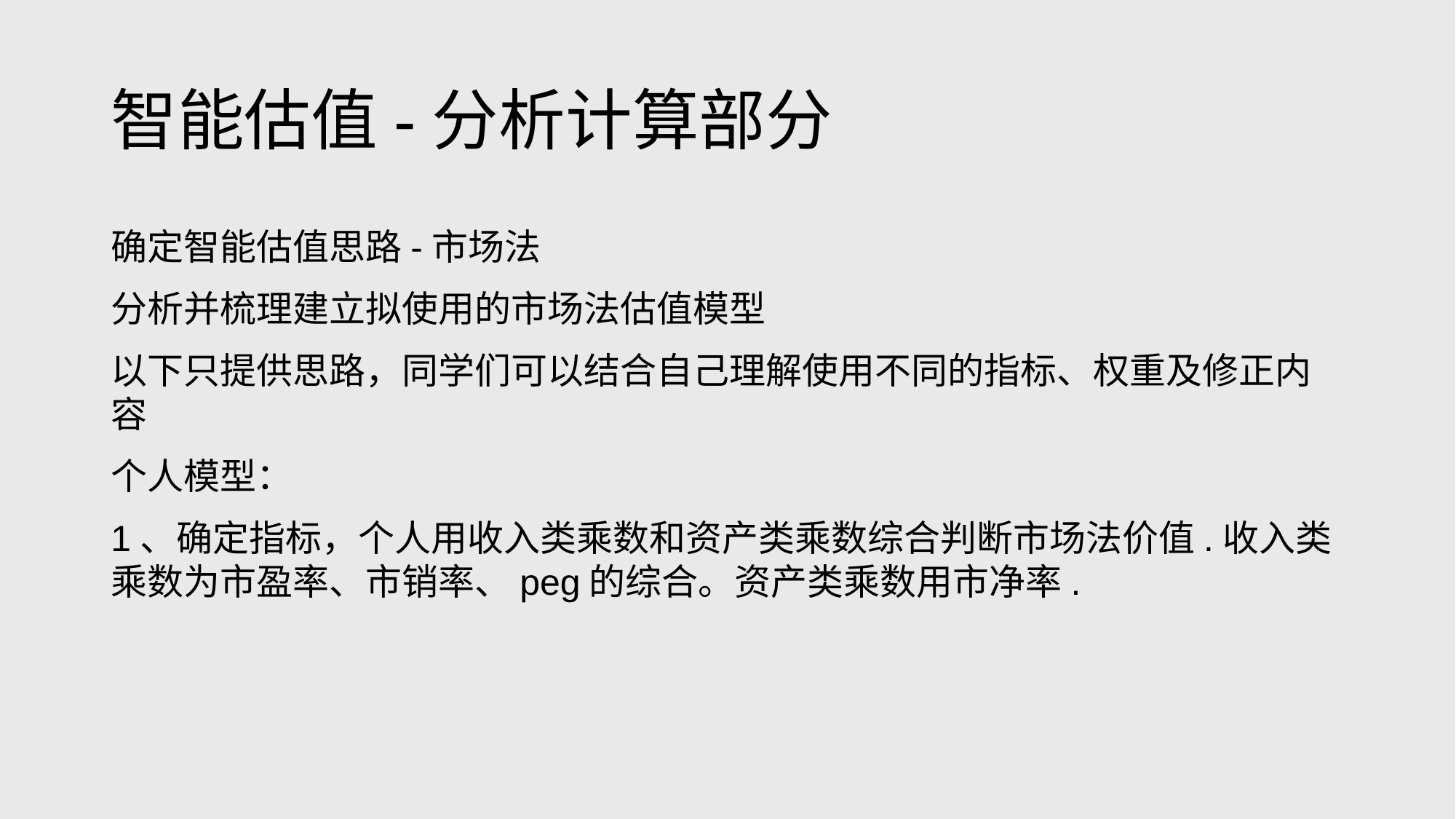

# 智能估值-分析计算部分
确定智能估值思路-市场法
分析并梳理建立拟使用的市场法估值模型
以下只提供思路，同学们可以结合自己理解使用不同的指标、权重及修正内容
个人模型：
1、确定指标，个人用收入类乘数和资产类乘数综合判断市场法价值.收入类乘数为市盈率、市销率、peg的综合。资产类乘数用市净率.